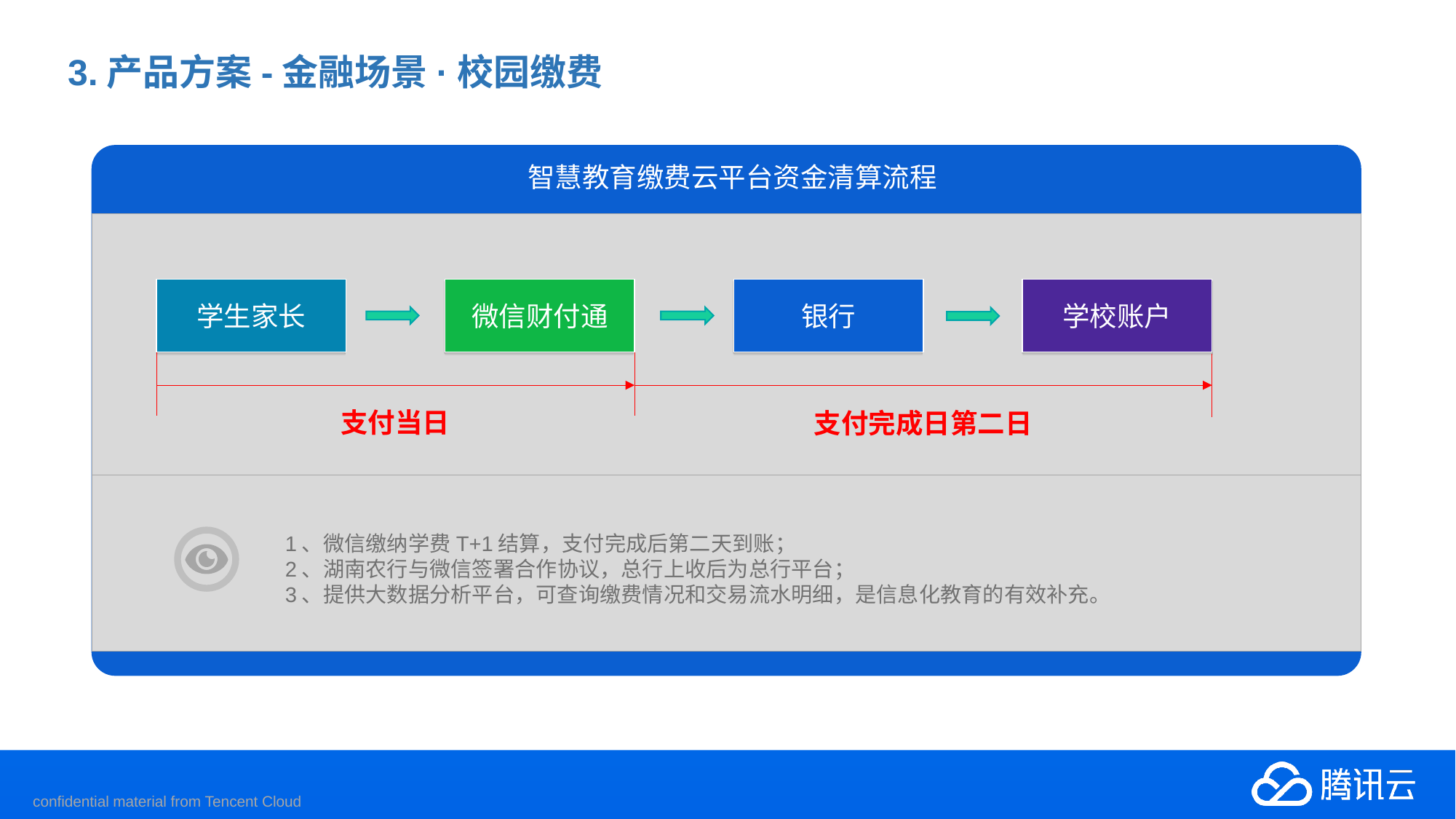

# 3.产品方案-金融场景·校园缴费

智慧教育缴费云平台资金清算流程

1、微信缴纳学费T+1结算，支付完成后第二天到账；
2、湖南农行与微信签署合作协议，总行上收后为总行平台；
3、提供大数据分析平台，可查询缴费情况和交易流水明细，是信息化教育的有效补充。
学生家长
微信财付通
银行
学校账户

支付当日
支付完成日第二日